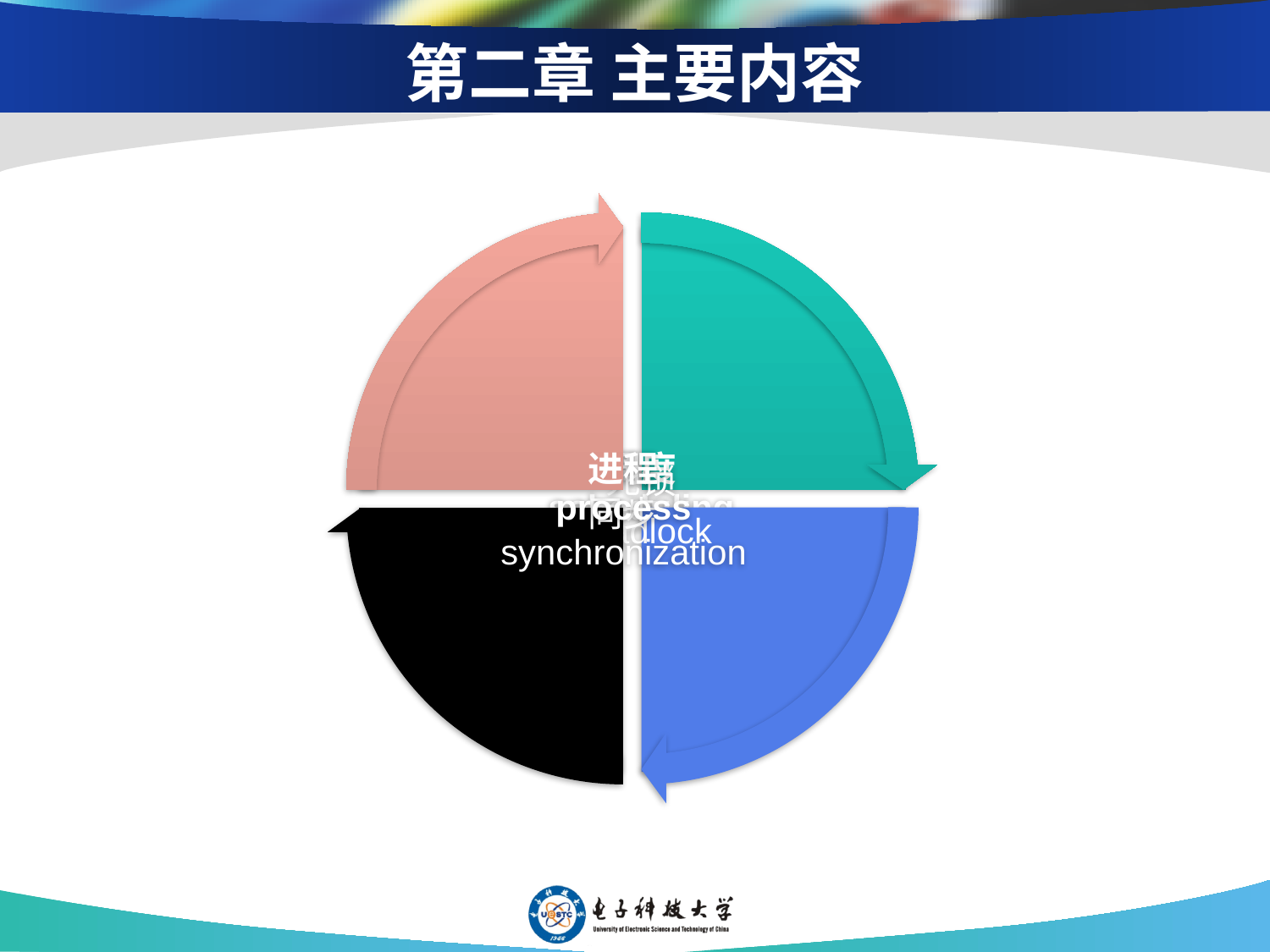

# 第二章 主要内容
调度
scheduling
死锁
deadlock

同步
synchronization
进程
process